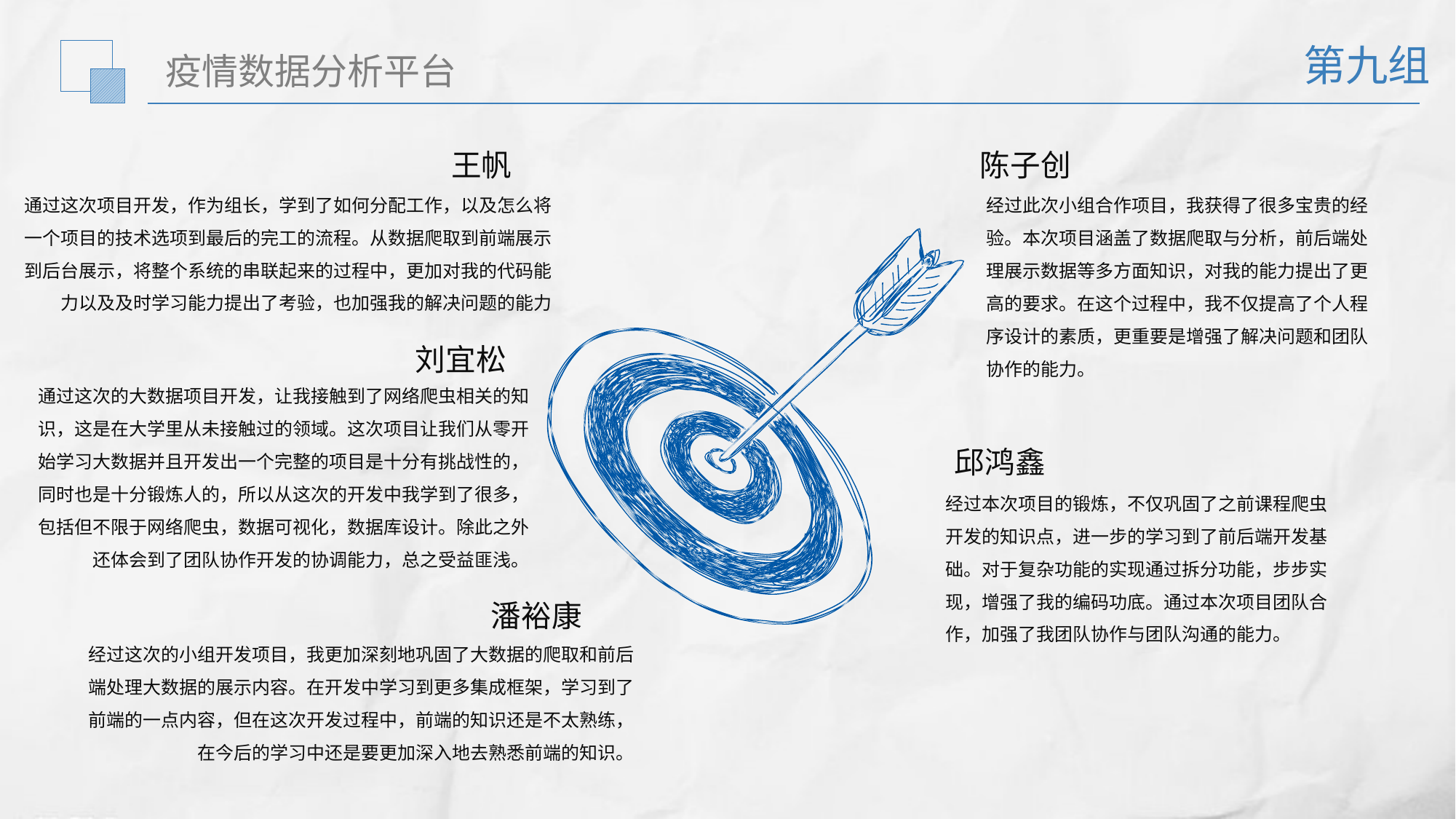

第九组

疫情数据分析平台

王帆
陈子创
通过这次项目开发，作为组长，学到了如何分配工作，以及怎么将一个项目的技术选项到最后的完工的流程。从数据爬取到前端展示到后台展示，将整个系统的串联起来的过程中，更加对我的代码能力以及及时学习能力提出了考验，也加强我的解决问题的能力
经过此次小组合作项目，我获得了很多宝贵的经验。本次项目涵盖了数据爬取与分析，前后端处理展示数据等多方面知识，对我的能力提出了更高的要求。在这个过程中，我不仅提高了个人程序设计的素质，更重要是增强了解决问题和团队协作的能力。

刘宜松
通过这次的大数据项目开发，让我接触到了网络爬虫相关的知识，这是在大学里从未接触过的领域。这次项目让我们从零开始学习大数据并且开发出一个完整的项目是十分有挑战性的，同时也是十分锻炼人的，所以从这次的开发中我学到了很多，包括但不限于网络爬虫，数据可视化，数据库设计。除此之外还体会到了团队协作开发的协调能力，总之受益匪浅。
邱鸿鑫
经过本次项目的锻炼，不仅巩固了之前课程爬虫开发的知识点，进一步的学习到了前后端开发基础。对于复杂功能的实现通过拆分功能，步步实现，增强了我的编码功底。通过本次项目团队合作，加强了我团队协作与团队沟通的能力。
潘裕康
经过这次的小组开发项目，我更加深刻地巩固了大数据的爬取和前后端处理大数据的展示内容。在开发中学习到更多集成框架，学习到了前端的一点内容，但在这次开发过程中，前端的知识还是不太熟练，在今后的学习中还是要更加深入地去熟悉前端的知识。